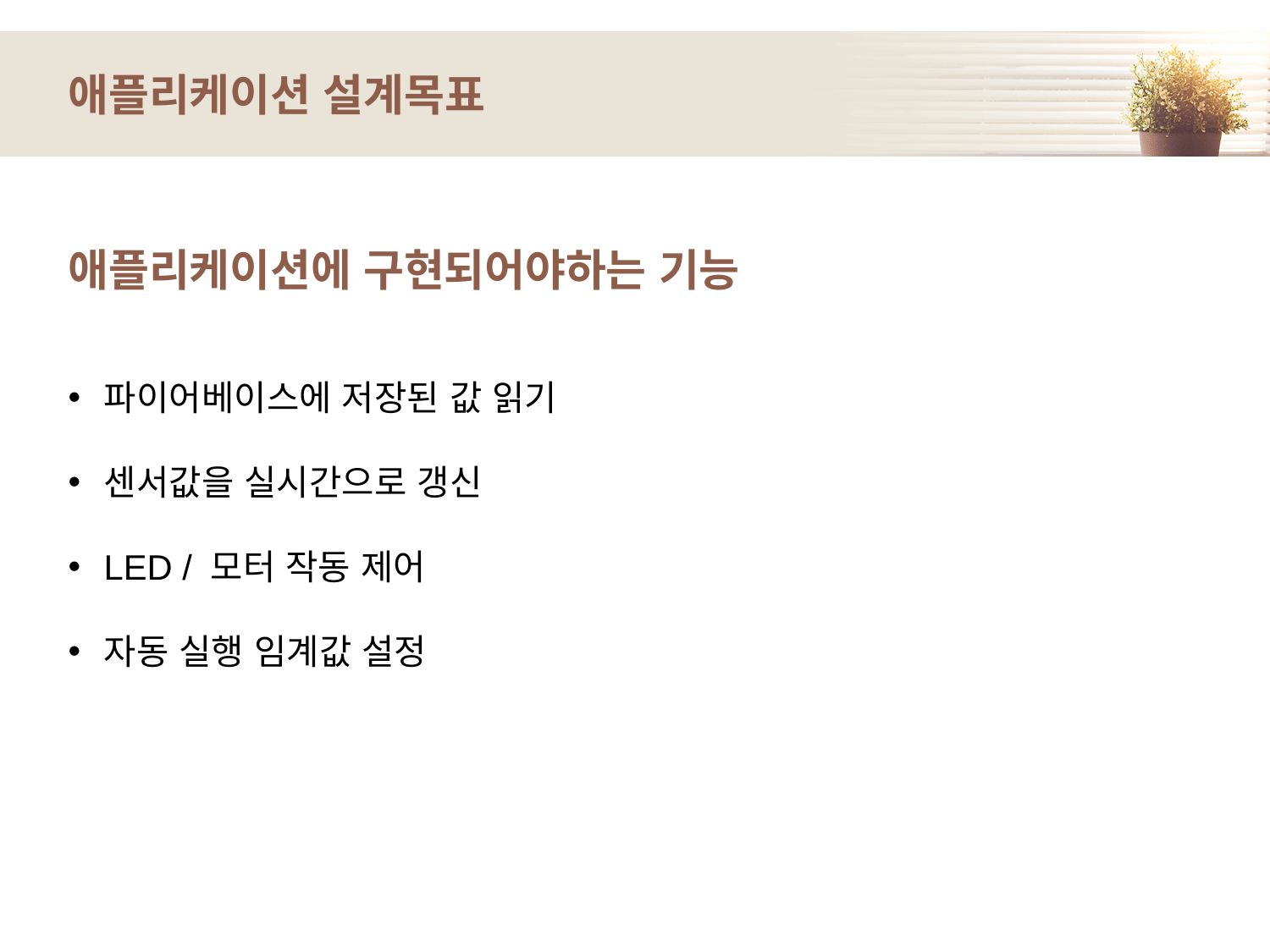

# 애플리케이션 설계목표
애플리케이션에 구현되어야하는 기능

파이어베이스에 저장된 값 읽기

센서값을 실시간으로 갱신

LED / 모터 작동 제어

자동 실행 임계값 설정